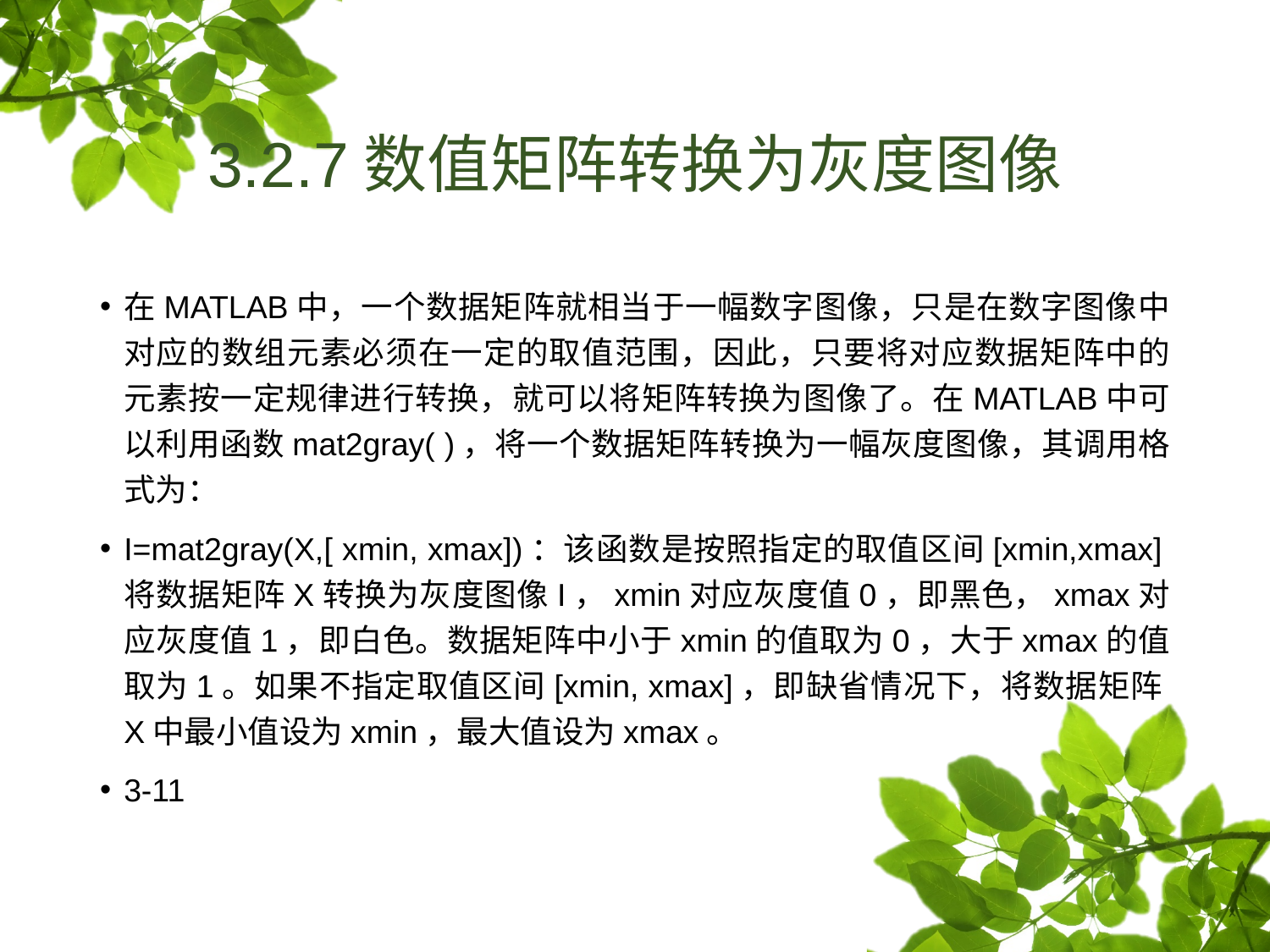

# 3.2.7数值矩阵转换为灰度图像
在MATLAB中，一个数据矩阵就相当于一幅数字图像，只是在数字图像中对应的数组元素必须在一定的取值范围，因此，只要将对应数据矩阵中的元素按一定规律进行转换，就可以将矩阵转换为图像了。在MATLAB中可以利用函数mat2gray( )，将一个数据矩阵转换为一幅灰度图像，其调用格式为：
I=mat2gray(X,[ xmin, xmax])：该函数是按照指定的取值区间[xmin,xmax]将数据矩阵X转换为灰度图像I，xmin对应灰度值0，即黑色，xmax对应灰度值1，即白色。数据矩阵中小于xmin的值取为0，大于xmax的值取为1。如果不指定取值区间[xmin, xmax]，即缺省情况下，将数据矩阵X中最小值设为xmin，最大值设为xmax。
3-11